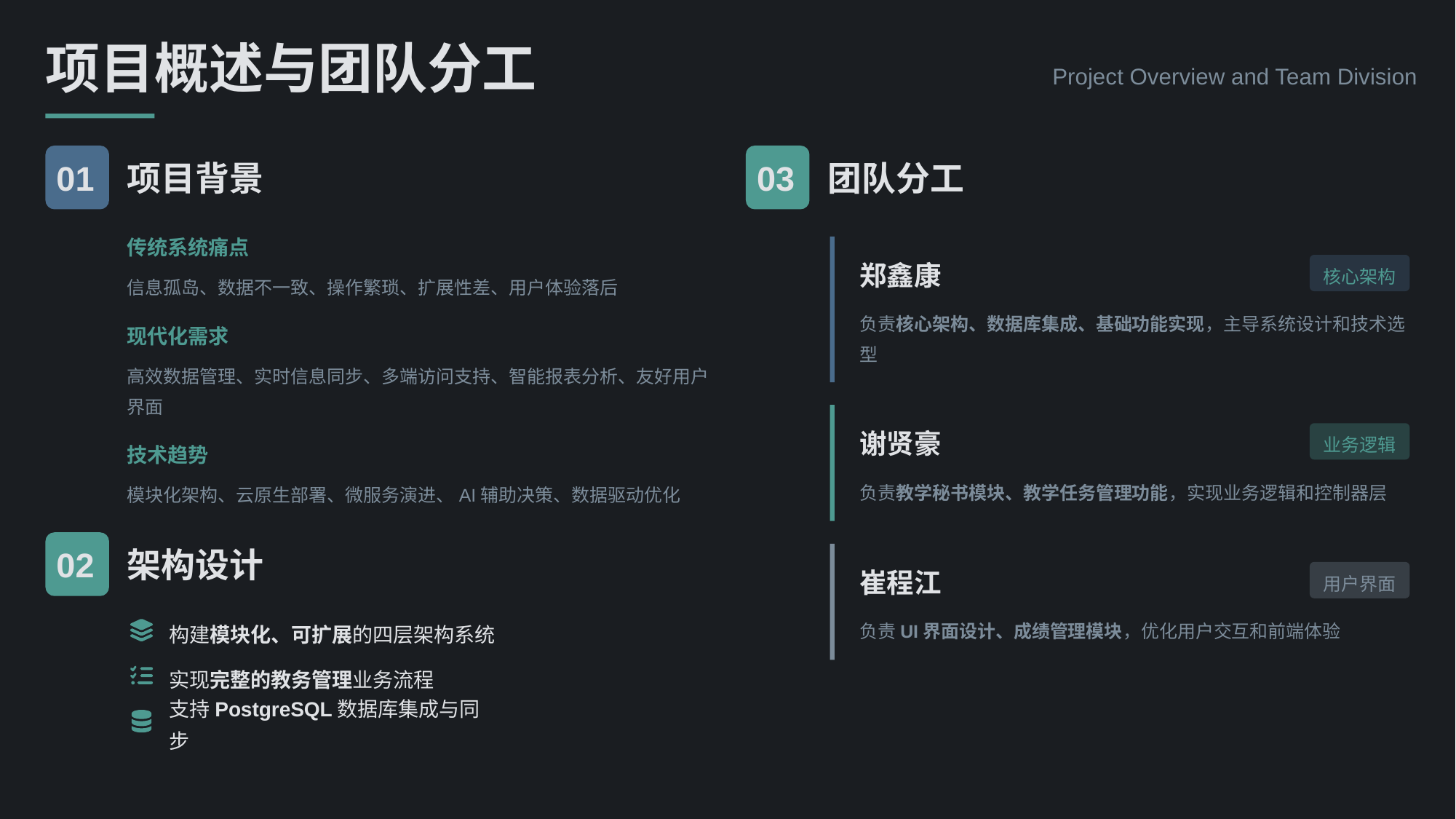

项目概述与团队分工
Project Overview and Team Division

01
项目背景
03
团队分工
传统系统痛点

郑鑫康

核心架构
信息孤岛、数据不一致、操作繁琐、扩展性差、用户体验落后
负责核心架构、数据库集成、基础功能实现，主导系统设计和技术选型
现代化需求
高效数据管理、实时信息同步、多端访问支持、智能报表分析、友好用户界面

谢贤豪

业务逻辑
技术趋势
负责教学秘书模块、教学任务管理功能，实现业务逻辑和控制器层
模块化架构、云原生部署、微服务演进、AI辅助决策、数据驱动优化

02
架构设计

崔程江

用户界面
负责UI界面设计、成绩管理模块，优化用户交互和前端体验
构建模块化、可扩展的四层架构系统

实现完整的教务管理业务流程

支持PostgreSQL数据库集成与同步